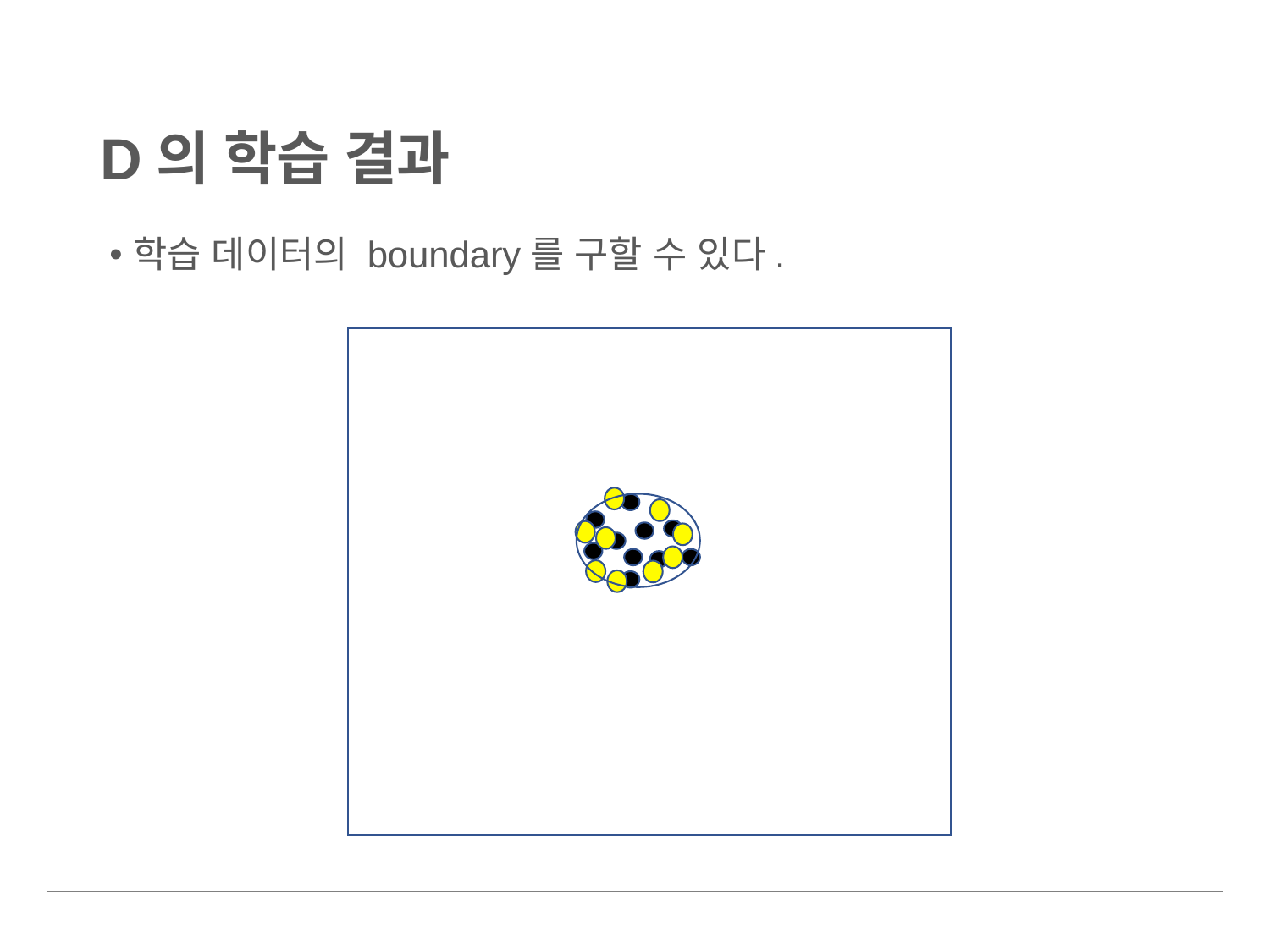

# D의 학습 결과
학습 데이터의 boundary를 구할 수 있다.